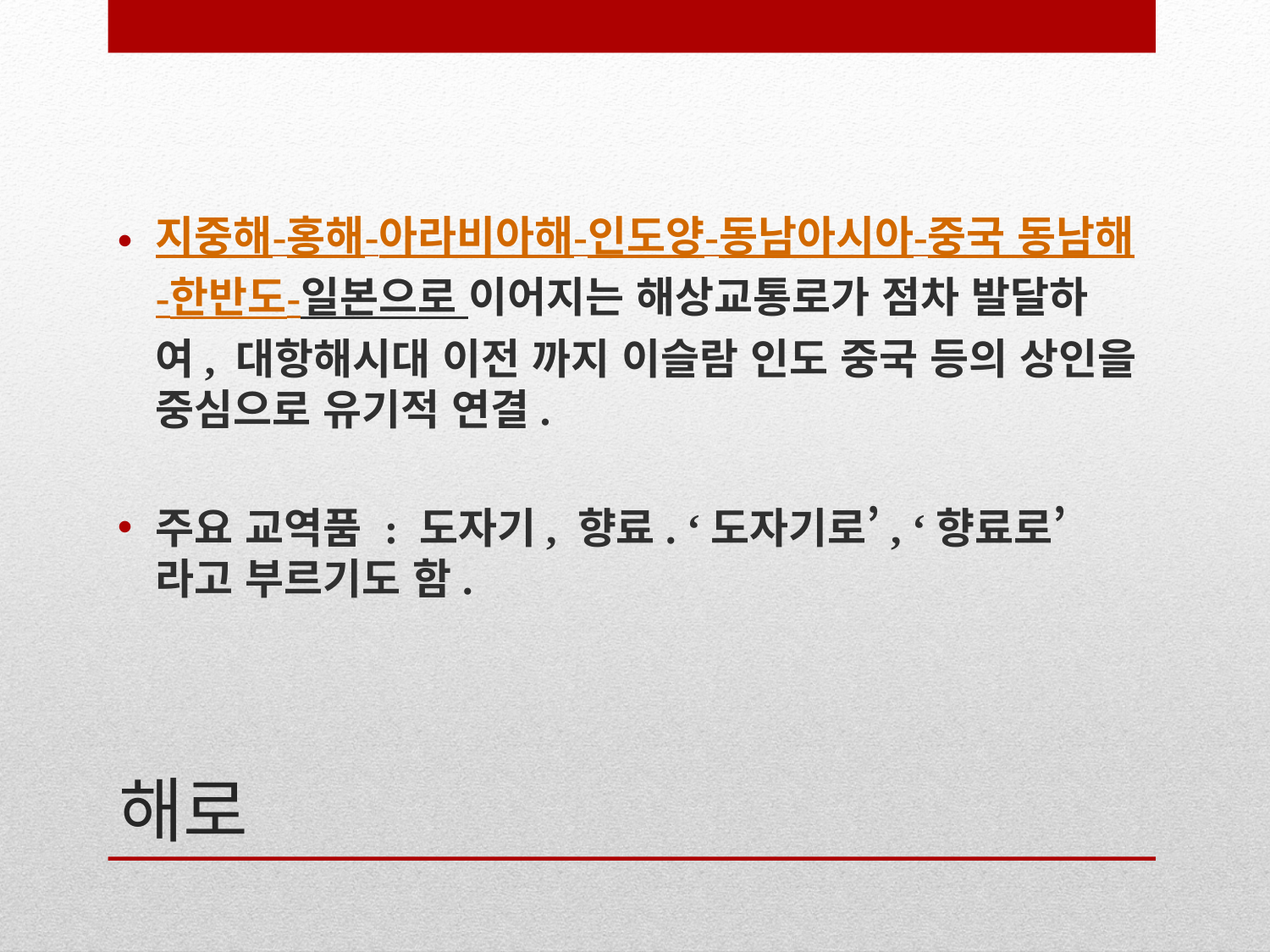

지중해-홍해-아라비아해-인도양-동남아시아-중국 동남해-한반도-일본으로 이어지는 해상교통로가 점차 발달하여, 대항해시대 이전 까지 이슬람 인도 중국 등의 상인을 중심으로 유기적 연결.

주요 교역품 : 도자기, 향료. ‘도자기로’, ‘향료로’라고 부르기도 함.

# 해로